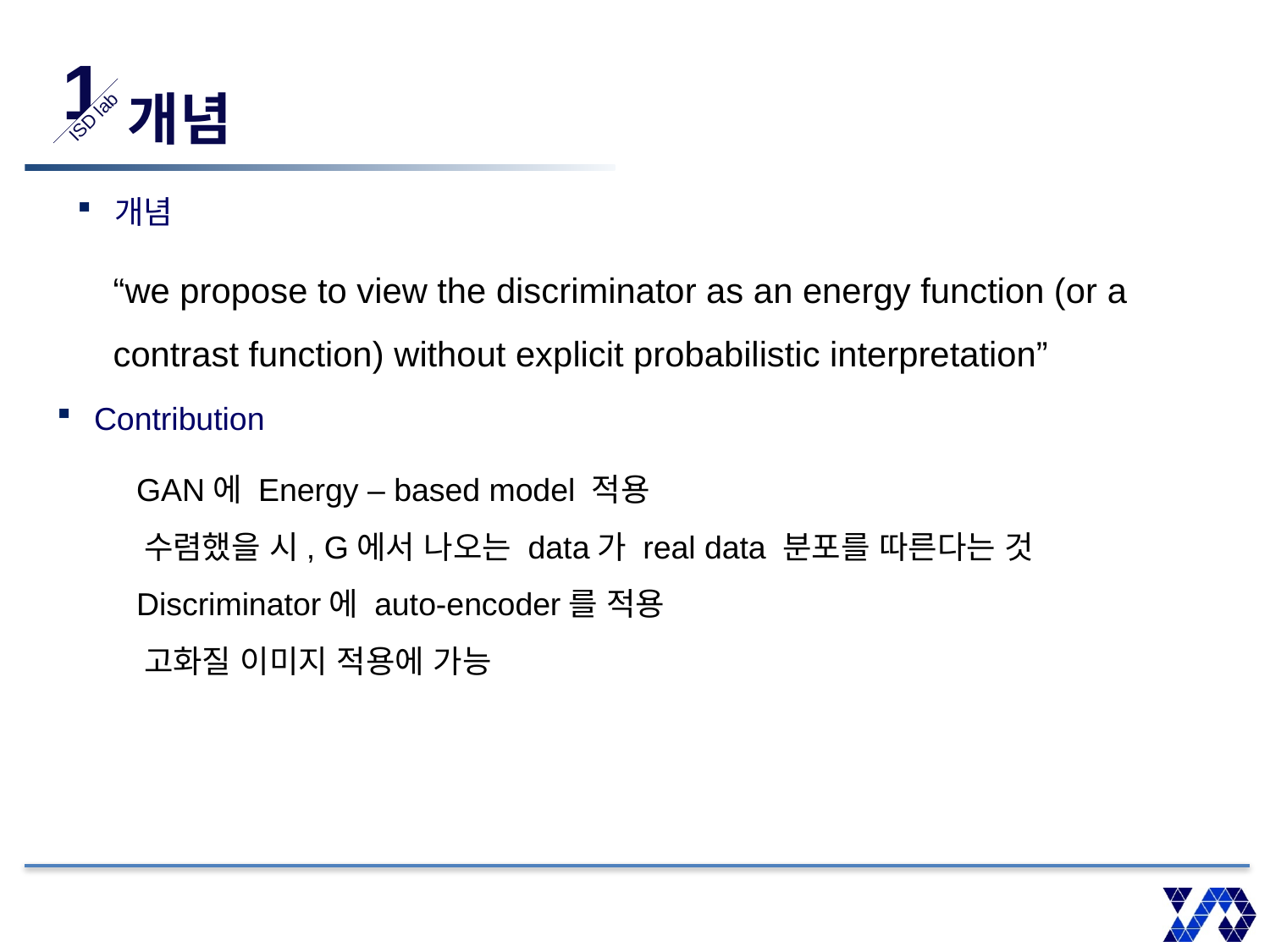

1

ISD lab
# 개념
개념
“we propose to view the discriminator as an energy function (or a contrast function) without explicit probabilistic interpretation”

Contribution
 GAN에 Energy – based model 적용
 수렴했을 시, G에서 나오는 data가 real data 분포를 따른다는 것
 Discriminator에 auto-encoder를 적용
 고화질 이미지 적용에 가능